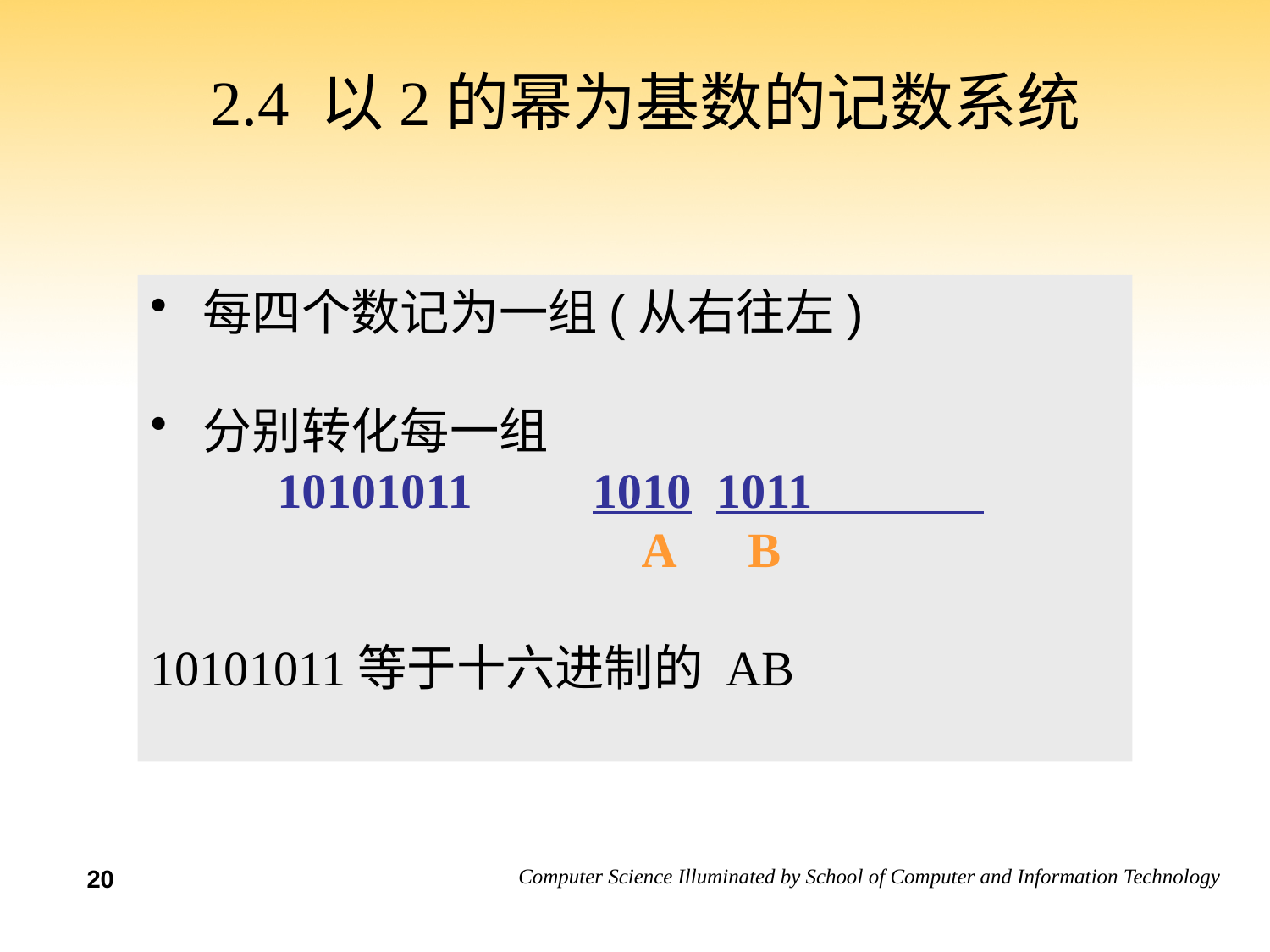

# 2.4 以2的幂为基数的记数系统
 每四个数记为一组(从右往左)

 分别转化每一组
	10101011	     1010  1011
			         A      B

10101011等于十六进制的 AB

20
18